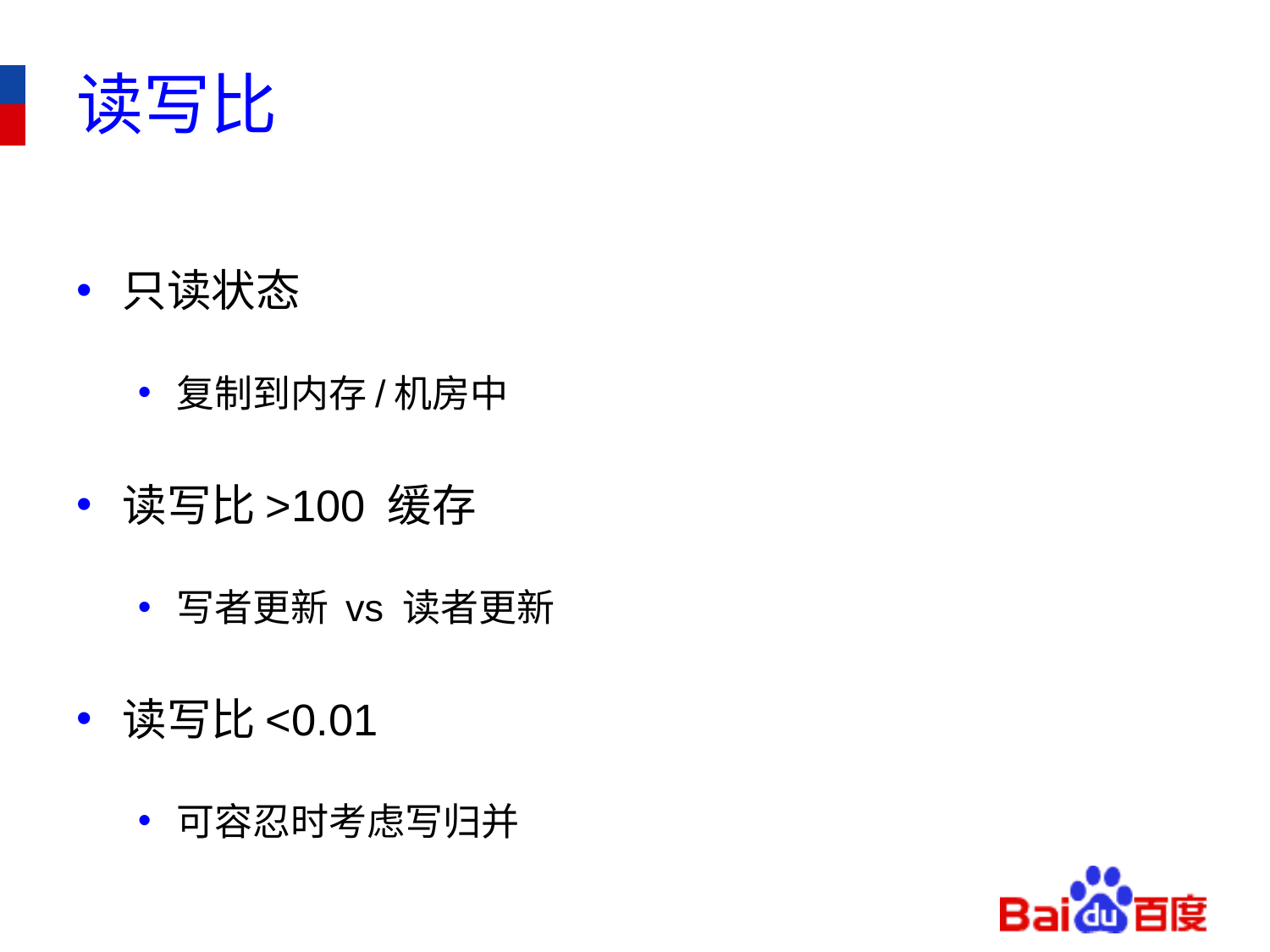

# 读写比
只读状态
复制到内存/机房中
读写比>100 缓存
写者更新 vs 读者更新
读写比<0.01
可容忍时考虑写归并